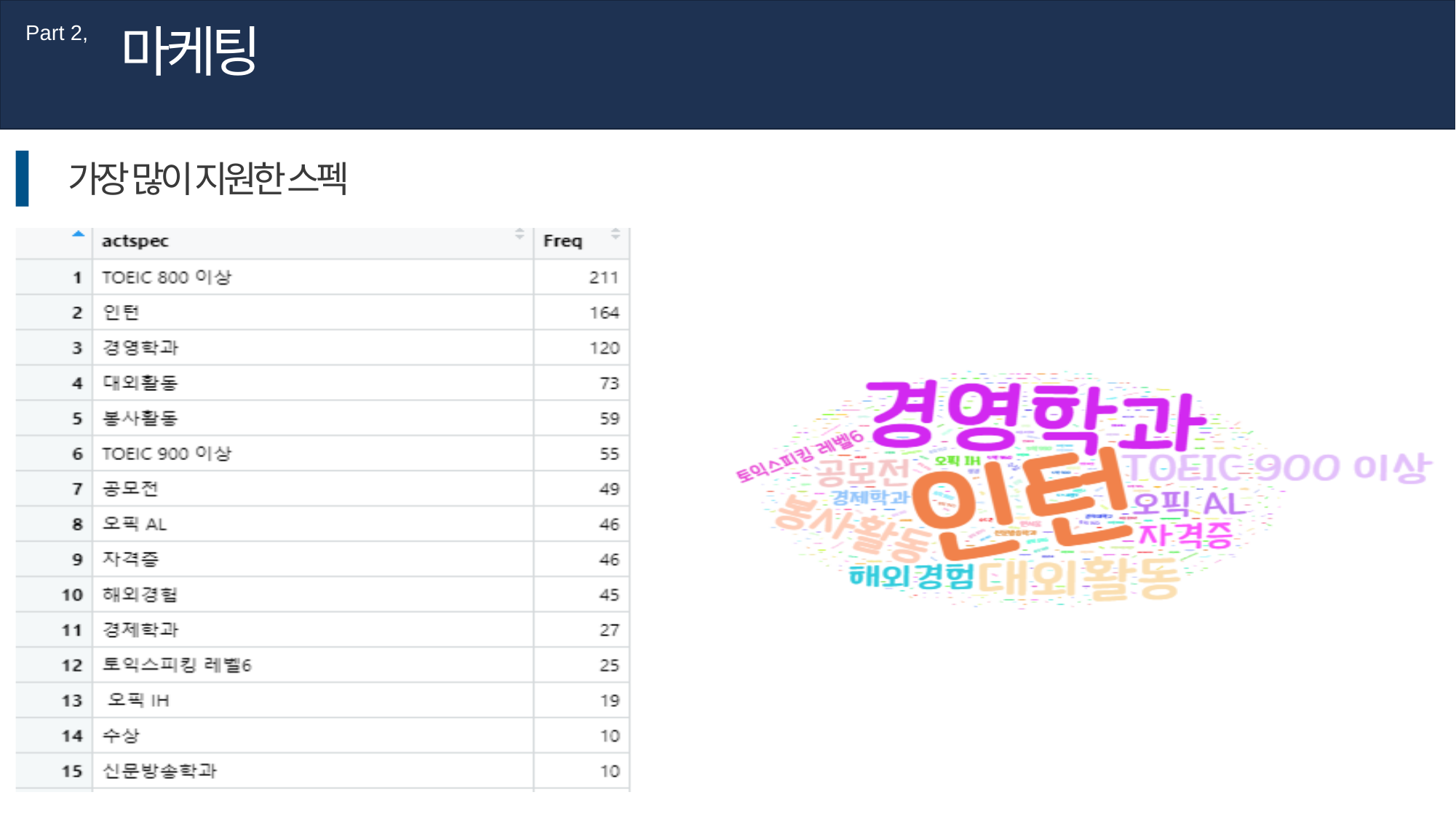

마케팅
Part 2,

가장 많이 지원한 스펙